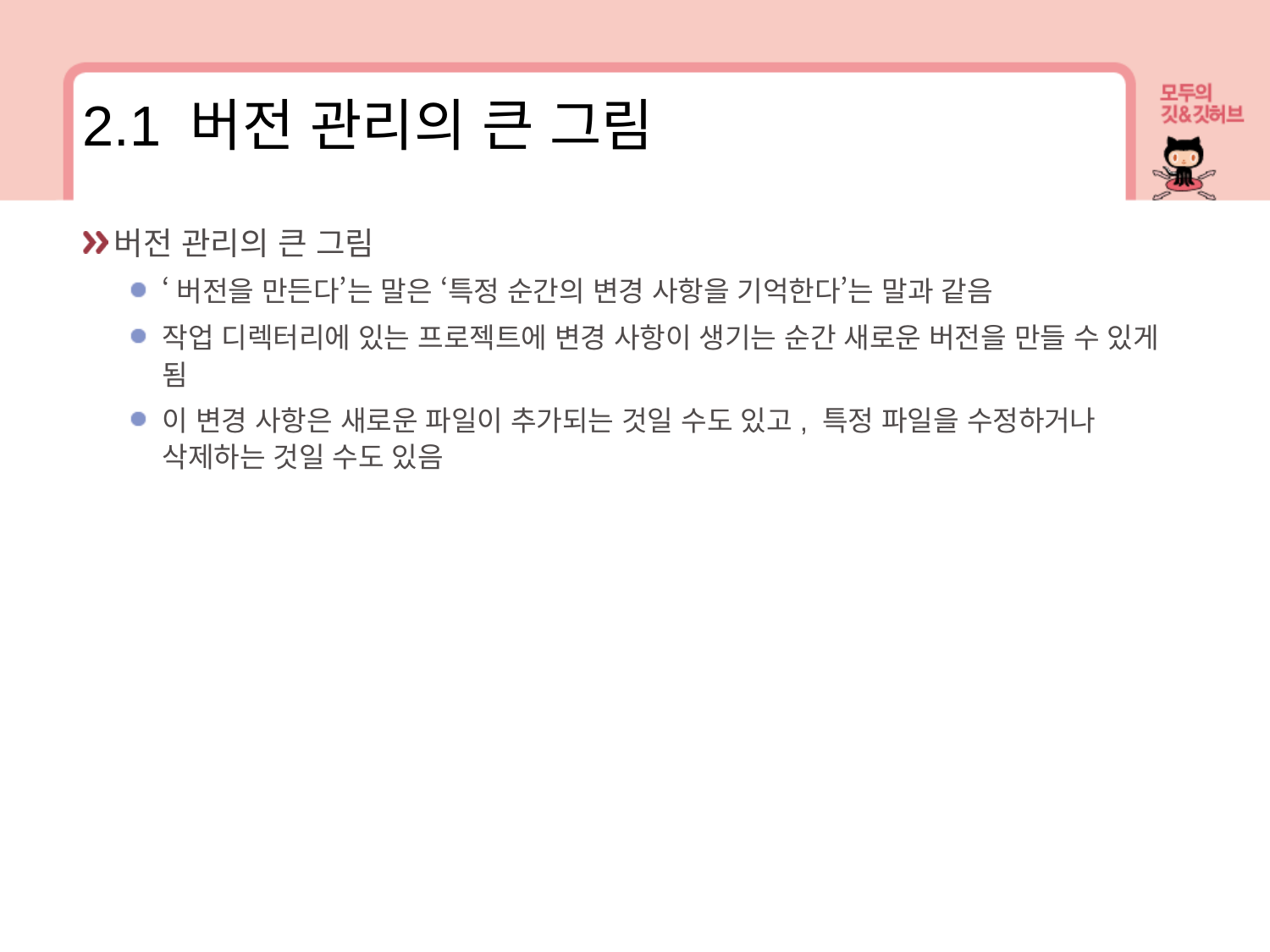

2.1 버전 관리의 큰 그림
버전 관리의 큰 그림
‘버전을 만든다’는 말은 ‘특정 순간의 변경 사항을 기억한다’는 말과 같음
작업 디렉터리에 있는 프로젝트에 변경 사항이 생기는 순간 새로운 버전을 만들 수 있게 됨
이 변경 사항은 새로운 파일이 추가되는 것일 수도 있고, 특정 파일을 수정하거나 삭제하는 것일 수도 있음